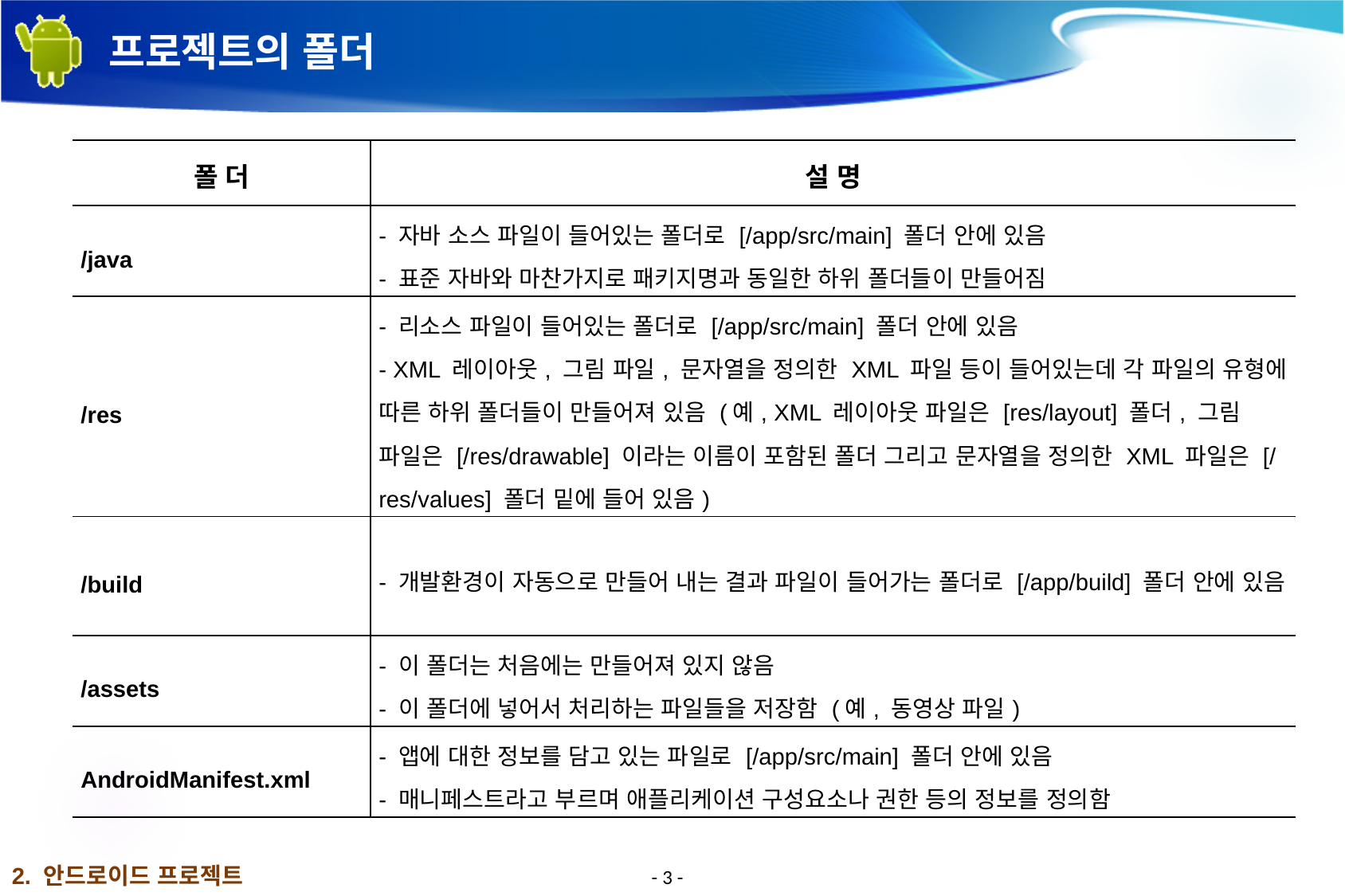

# 프로젝트의 폴더
| 폴 더 | 설 명 |
| --- | --- |
| /java | - 자바 소스 파일이 들어있는 폴더로 [/app/src/main] 폴더 안에 있음 - 표준 자바와 마찬가지로 패키지명과 동일한 하위 폴더들이 만들어짐 |
| /res | - 리소스 파일이 들어있는 폴더로 [/app/src/main] 폴더 안에 있음 - XML 레이아웃, 그림 파일, 문자열을 정의한 XML 파일 등이 들어있는데 각 파일의 유형에 따른 하위 폴더들이 만들어져 있음 (예, XML 레이아웃 파일은 [res/layout] 폴더, 그림 파일은 [/res/drawable] 이라는 이름이 포함된 폴더 그리고 문자열을 정의한 XML 파일은 [/res/values] 폴더 밑에 들어 있음) |
| /build | - 개발환경이 자동으로 만들어 내는 결과 파일이 들어가는 폴더로 [/app/build] 폴더 안에 있음 |
| /assets | - 이 폴더는 처음에는 만들어져 있지 않음 - 이 폴더에 넣어서 처리하는 파일들을 저장함 (예, 동영상 파일) |
| AndroidManifest.xml | - 앱에 대한 정보를 담고 있는 파일로 [/app/src/main] 폴더 안에 있음 - 매니페스트라고 부르며 애플리케이션 구성요소나 권한 등의 정보를 정의함 |
2. 안드로이드 프로젝트